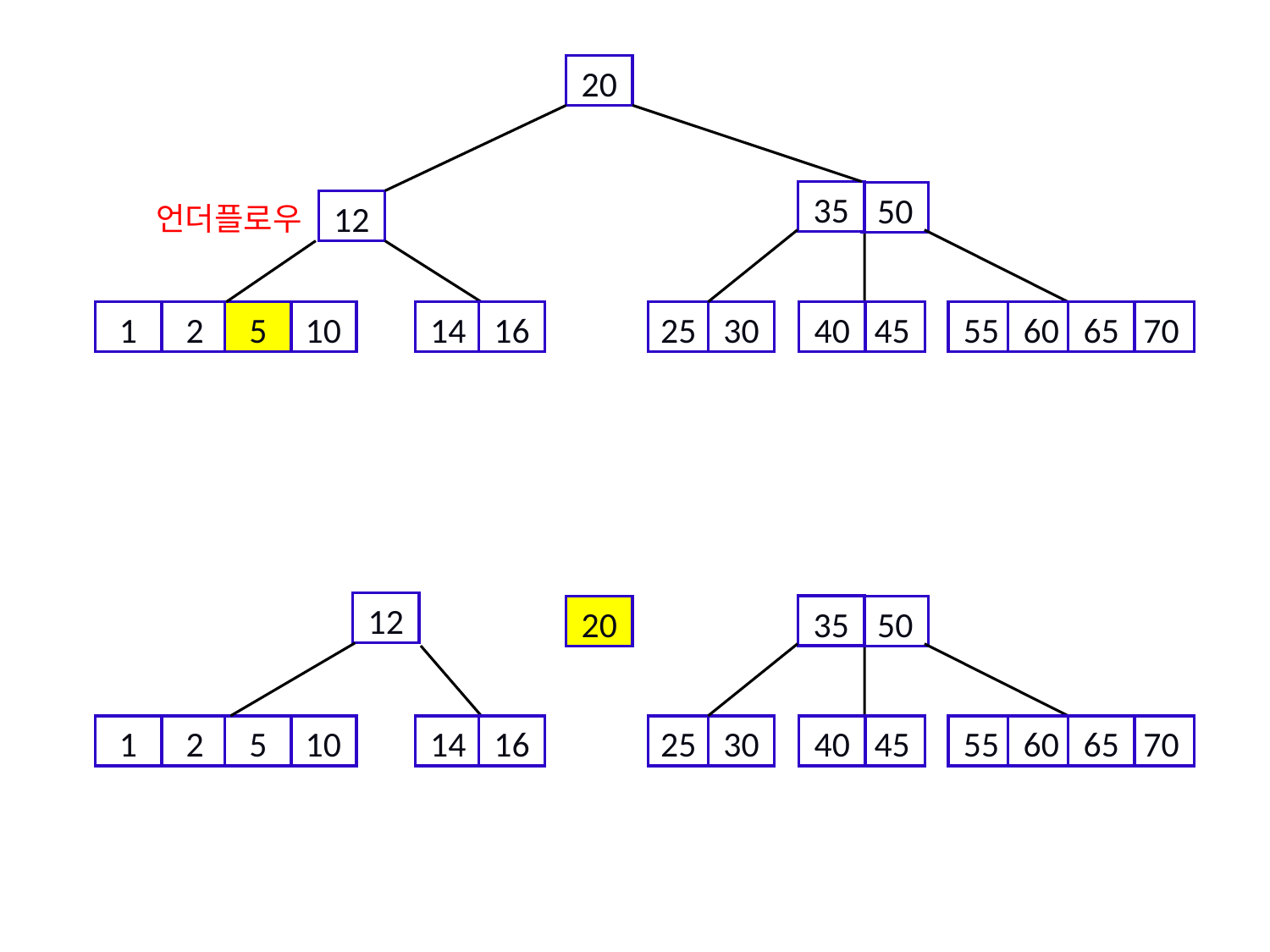

20

35
50
12
언더플로우

5
1
2
10
14
16
25
30
40
45
55
60
65
70
12
35
20
50

5
1
2
10
14
16
25
30
40
45
55
60
65
70